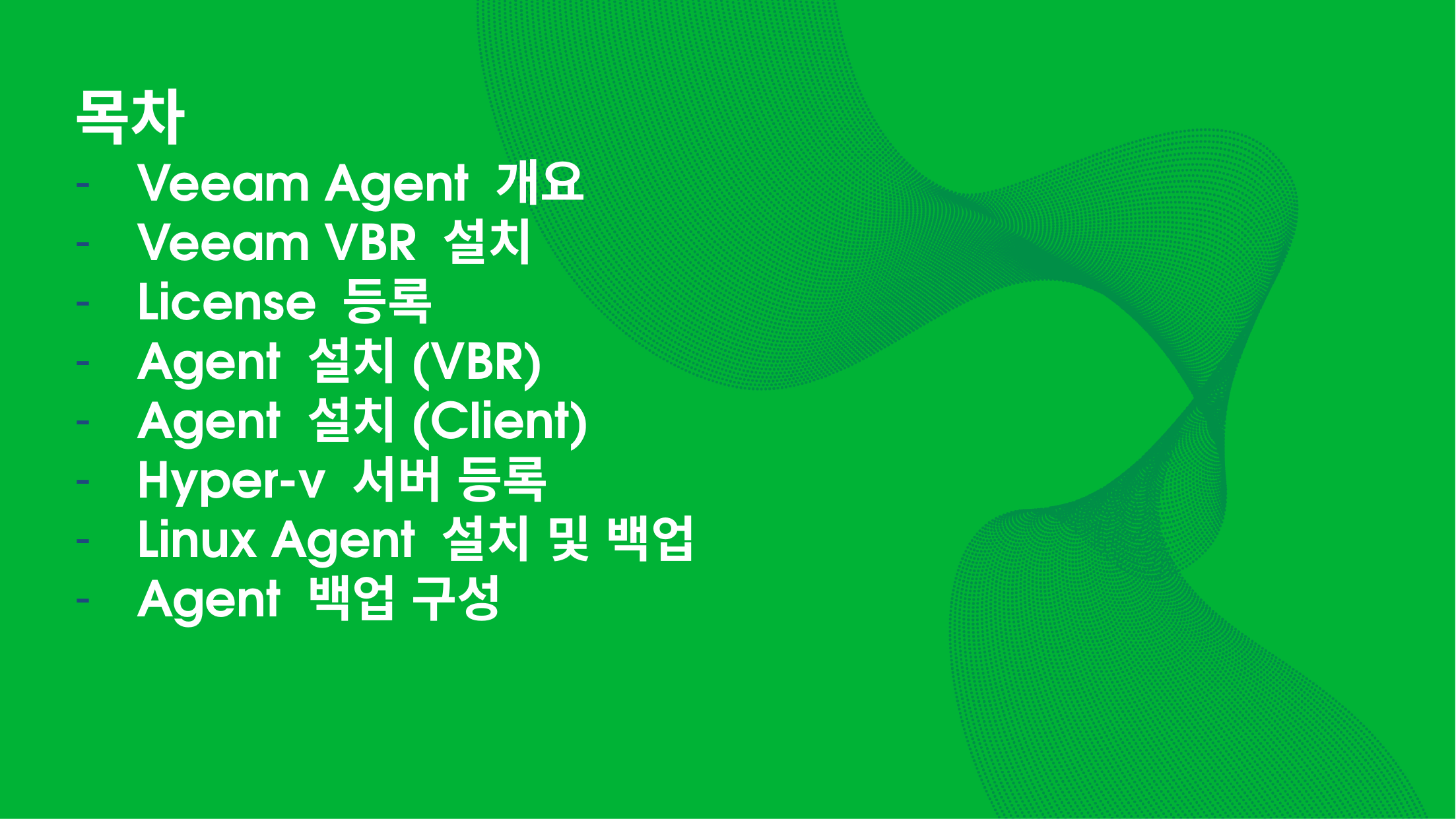

목차
Veeam Agent 개요
Veeam VBR 설치
License 등록
Agent 설치(VBR)
Agent 설치(Client)
Hyper-v 서버 등록
Linux Agent 설치 및 백업
Agent 백업 구성